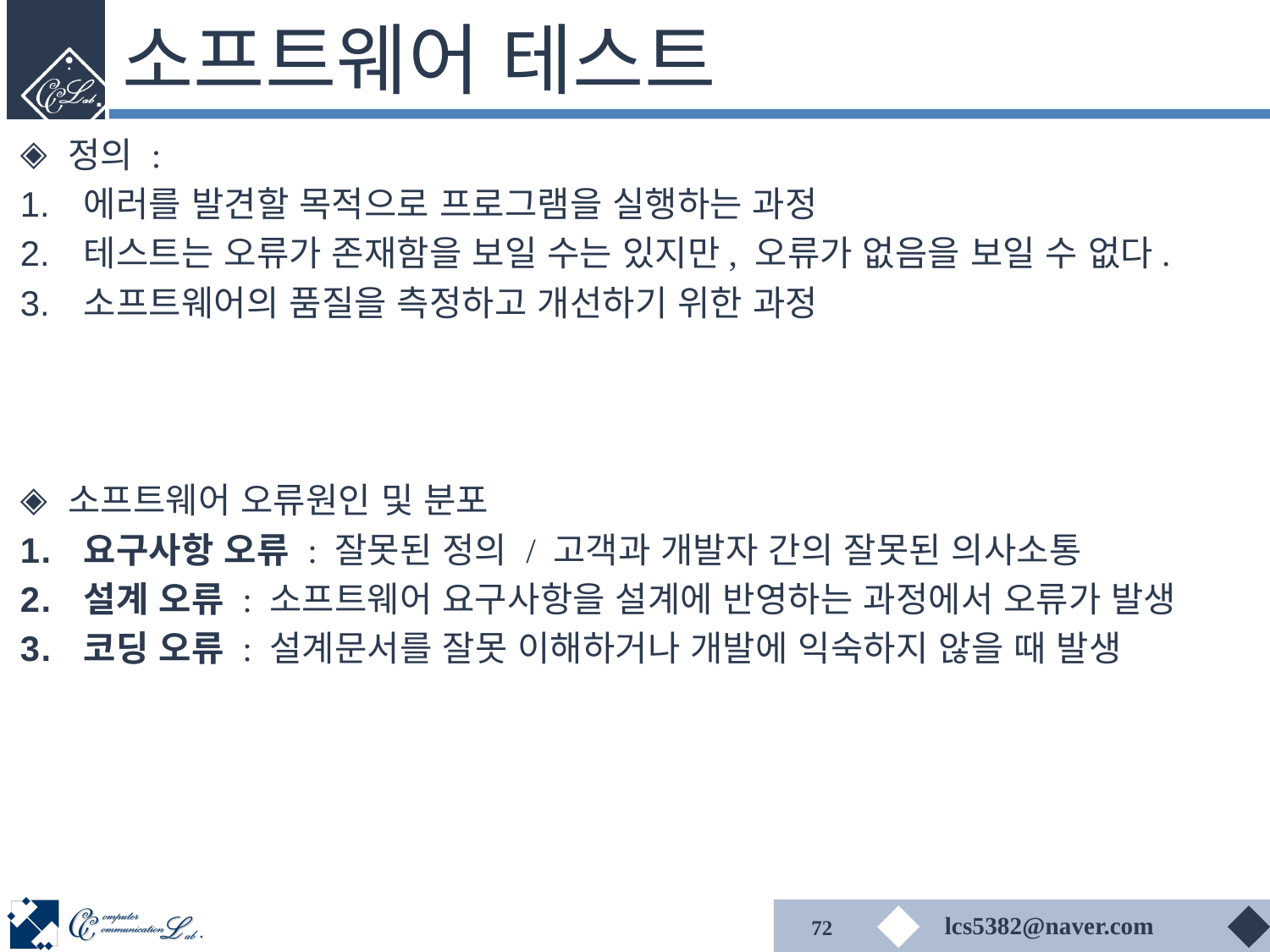

# 소프트웨어 테스트
정의 :
에러를 발견할 목적으로 프로그램을 실행하는 과정
테스트는 오류가 존재함을 보일 수는 있지만, 오류가 없음을 보일 수 없다.
소프트웨어의 품질을 측정하고 개선하기 위한 과정

소프트웨어 오류원인 및 분포
요구사항 오류 : 잘못된 정의 / 고객과 개발자 간의 잘못된 의사소통
설계 오류 : 소프트웨어 요구사항을 설계에 반영하는 과정에서 오류가 발생
코딩 오류 : 설계문서를 잘못 이해하거나 개발에 익숙하지 않을 때 발생